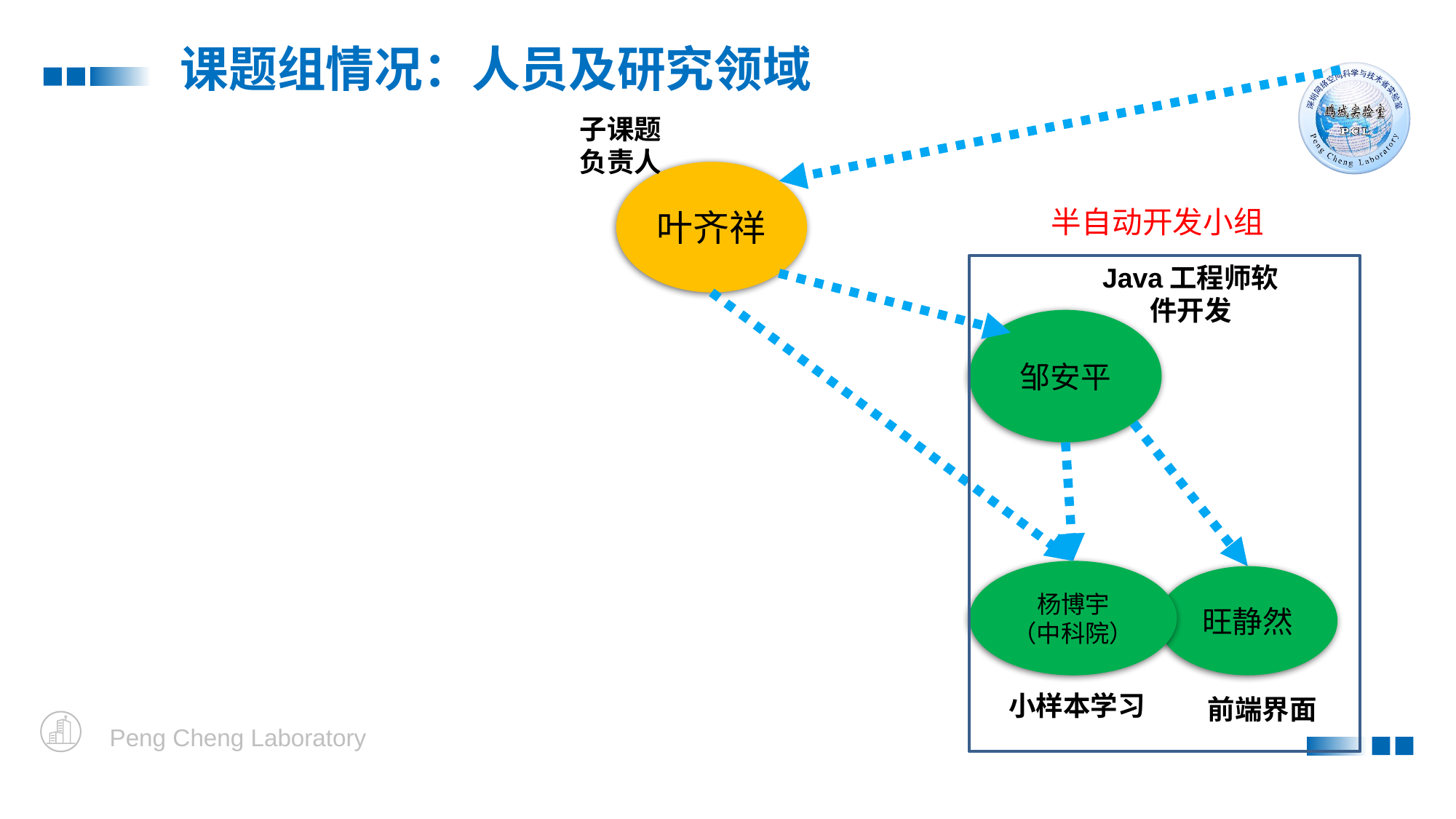

课题组情况：人员及研究领域
子课题
负责人
叶齐祥
半自动开发小组
Java工程师软件开发

邹安平
杨博宇
（中科院）
旺静然
小样本学习
前端界面
6